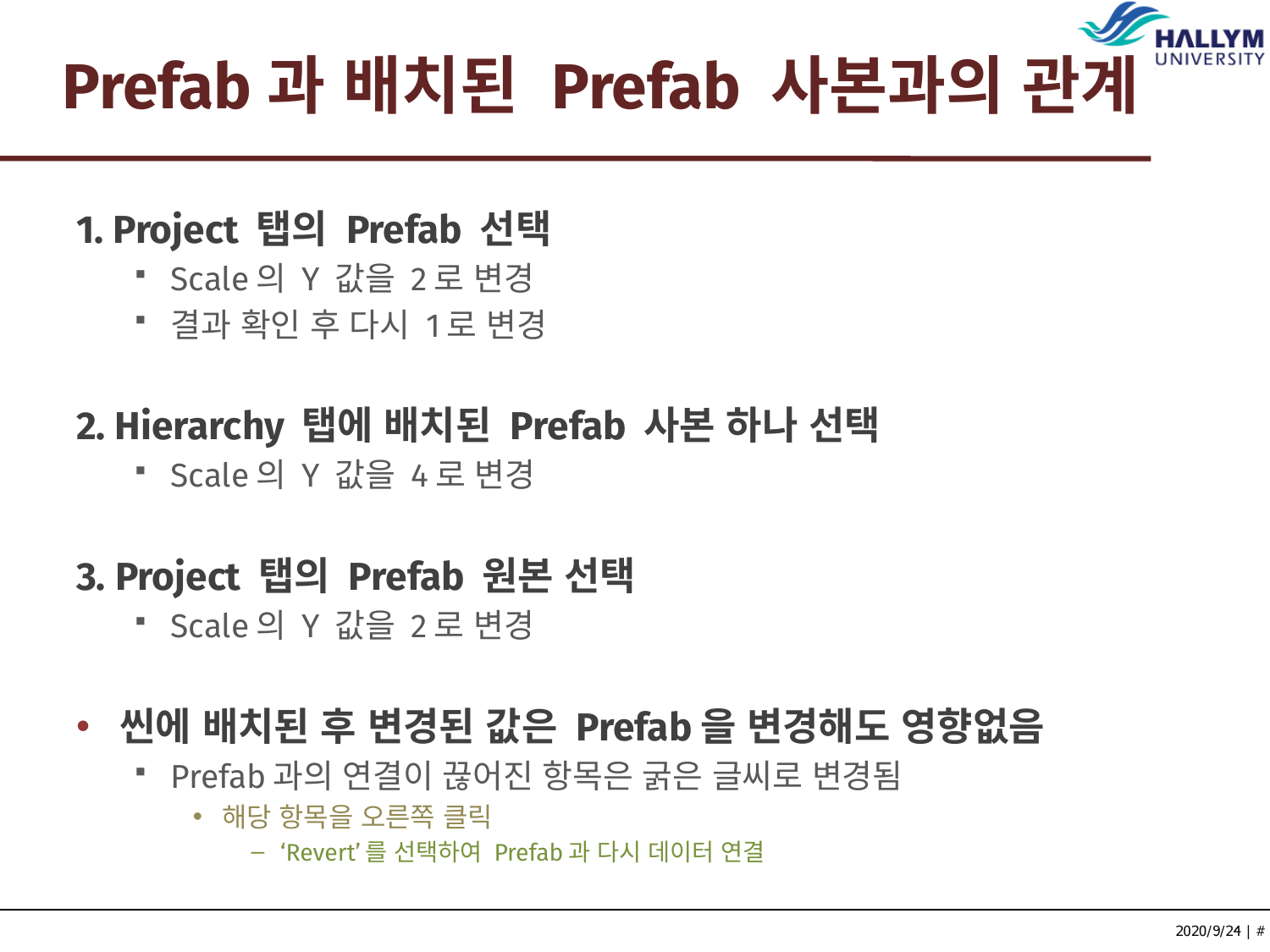

# Prefab과 배치된 Prefab 사본과의 관계
1. Project 탭의 Prefab 선택
Scale의 Y 값을 2로 변경
결과 확인 후 다시 1로 변경

2. Hierarchy 탭에 배치된 Prefab 사본 하나 선택
Scale의 Y 값을 4로 변경

3. Project 탭의 Prefab 원본 선택
Scale의 Y 값을 2로 변경

씬에 배치된 후 변경된 값은 Prefab을 변경해도 영향없음
Prefab과의 연결이 끊어진 항목은 굵은 글씨로 변경됨
해당 항목을 오른쪽 클릭
‘Revert’를 선택하여 Prefab과 다시 데이터 연결